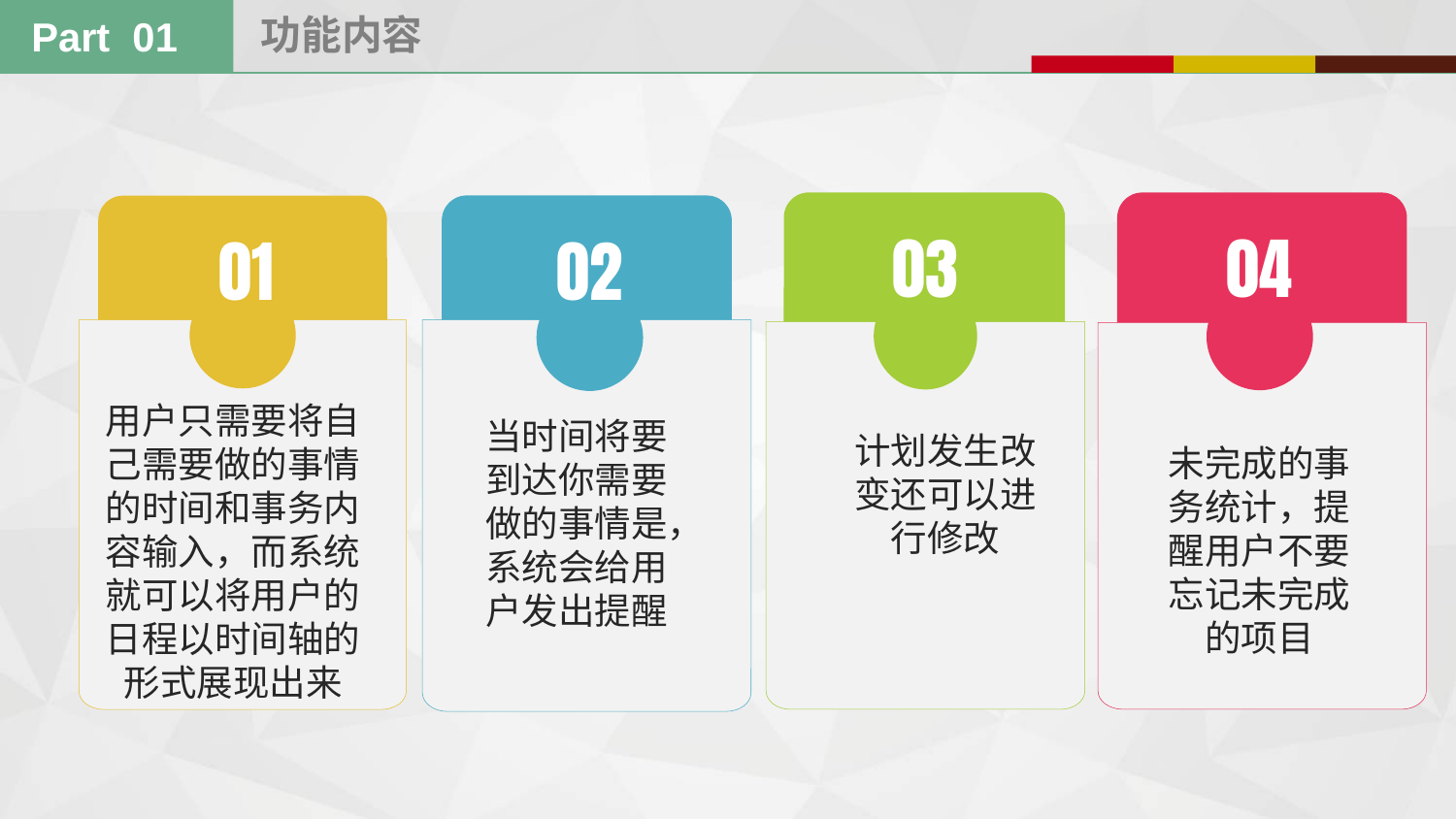

功能内容
Part  01

03

计划发生改变还可以进行修改

04

未完成的事务统计，提醒用户不要忘记未完成的项目

02

当时间将要到达你需要做的事情是，系统会给用户发出提醒

01

用户只需要将自己需要做的事情的时间和事务内容输入，而系统就可以将用户的日程以时间轴的形式展现出来